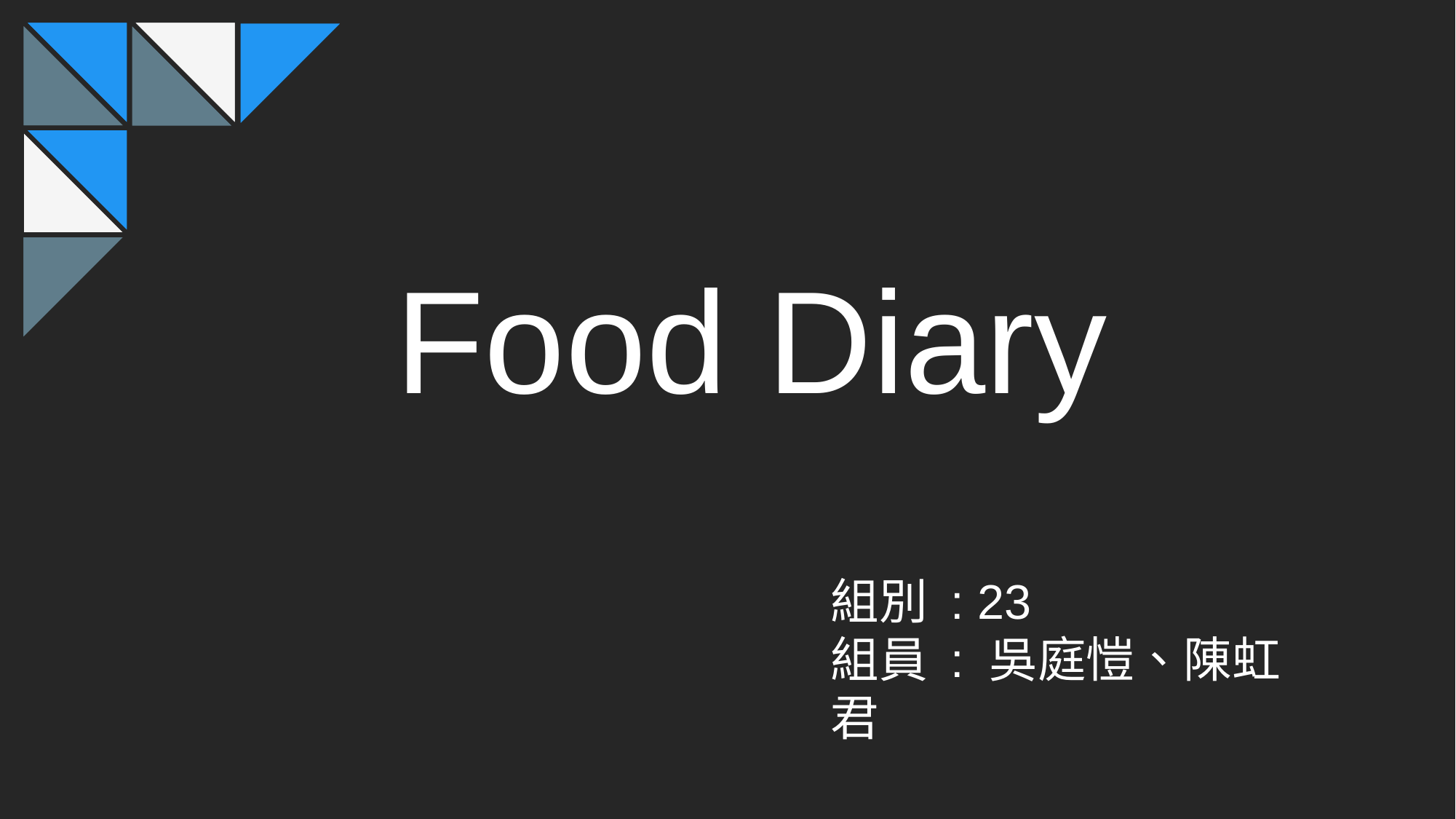

Food Diary
組別 : 23
組員 : 吳庭愷、陳虹君